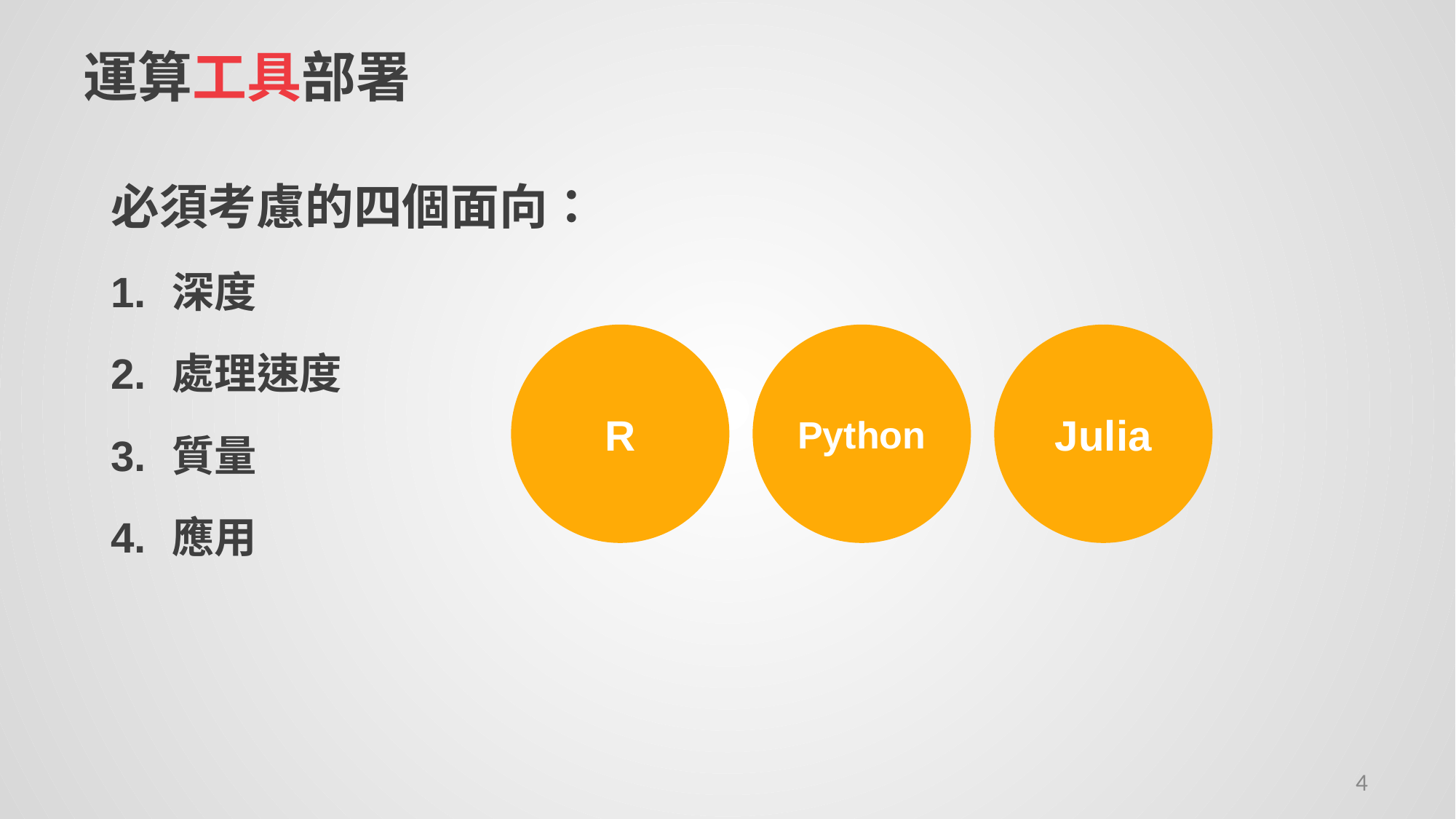

# 運算工具部署
必須考慮的四個面向：
深度
處理速度
質量
應用

R
Python
Julia
4